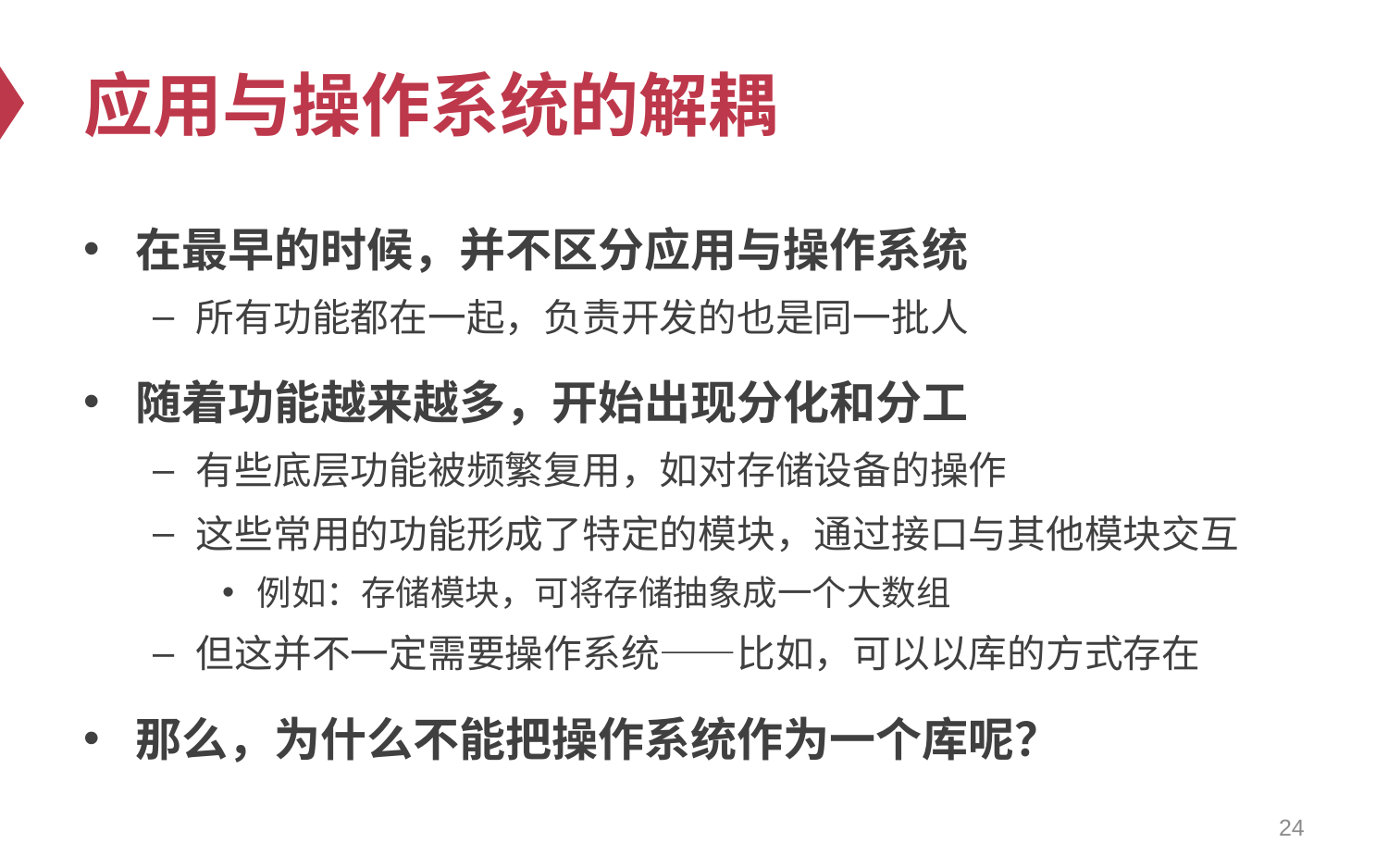

# 应用与操作系统的解耦
在最早的时候，并不区分应用与操作系统
所有功能都在一起，负责开发的也是同一批人
随着功能越来越多，开始出现分化和分工
有些底层功能被频繁复用，如对存储设备的操作
这些常用的功能形成了特定的模块，通过接口与其他模块交互
例如：存储模块，可将存储抽象成一个大数组
但这并不一定需要操作系统——比如，可以以库的方式存在
那么，为什么不能把操作系统作为一个库呢？
24